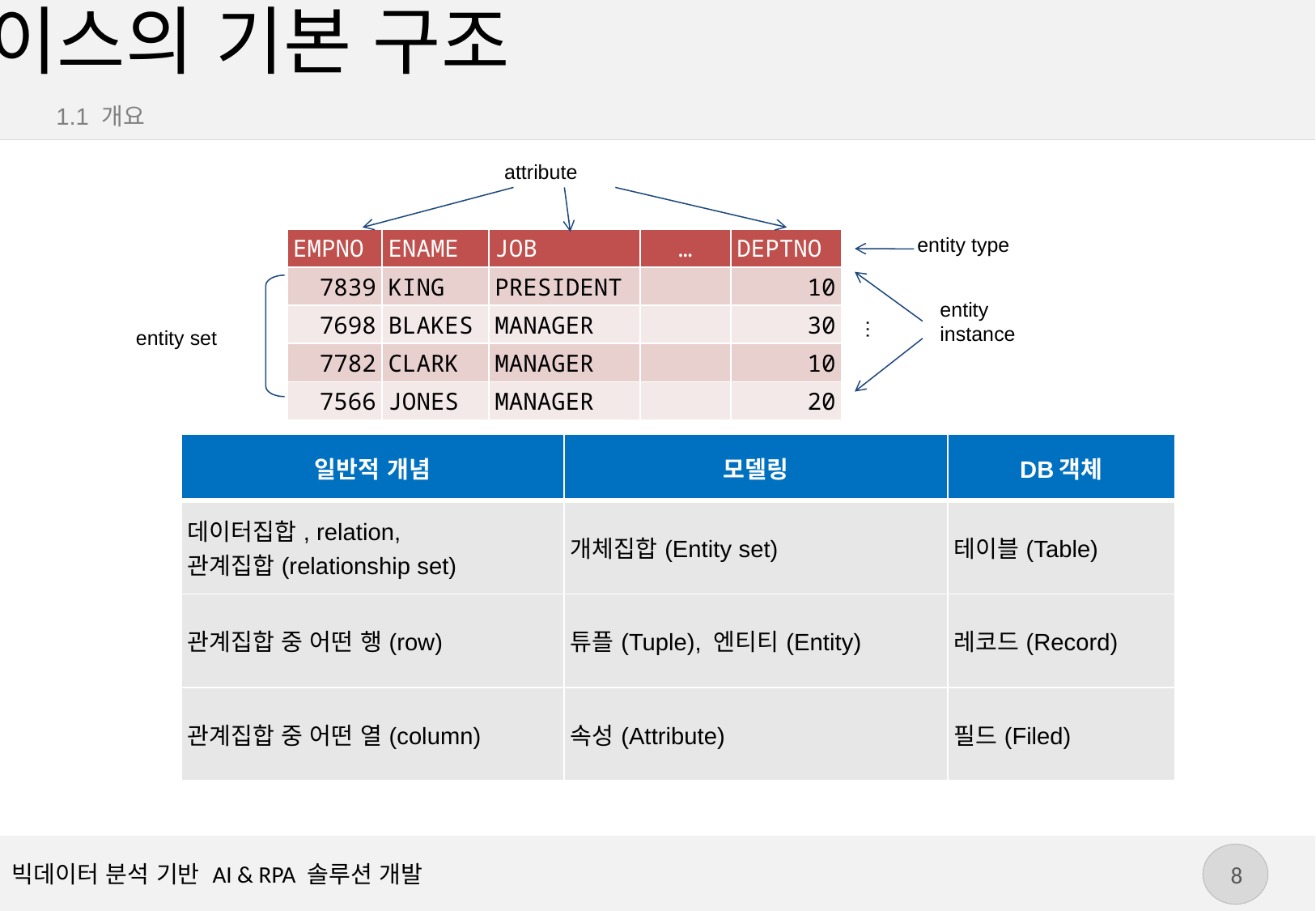

# 관계형 데이터베이스의 기본 구조
1.1 개요

attribute
entity type

entity
instance
…
entity set
| EMPNO | ENAME | JOB | … | DEPTNO |
| --- | --- | --- | --- | --- |
| 7839 | KING | PRESIDENT |  | 10 |
| 7698 | BLAKES | MANAGER |  | 30 |
| 7782 | CLARK | MANAGER |  | 10 |
| 7566 | JONES | MANAGER |  | 20 |
| 일반적 개념 | 모델링 | DB객체 |
| --- | --- | --- |
| 데이터집합, relation, 관계집합(relationship set) | 개체집합(Entity set) | 테이블(Table) |
| 관계집합 중 어떤 행(row) | 튜플(Tuple), 엔티티(Entity) | 레코드(Record) |
| 관계집합 중 어떤 열(column) | 속성(Attribute) | 필드(Filed) |